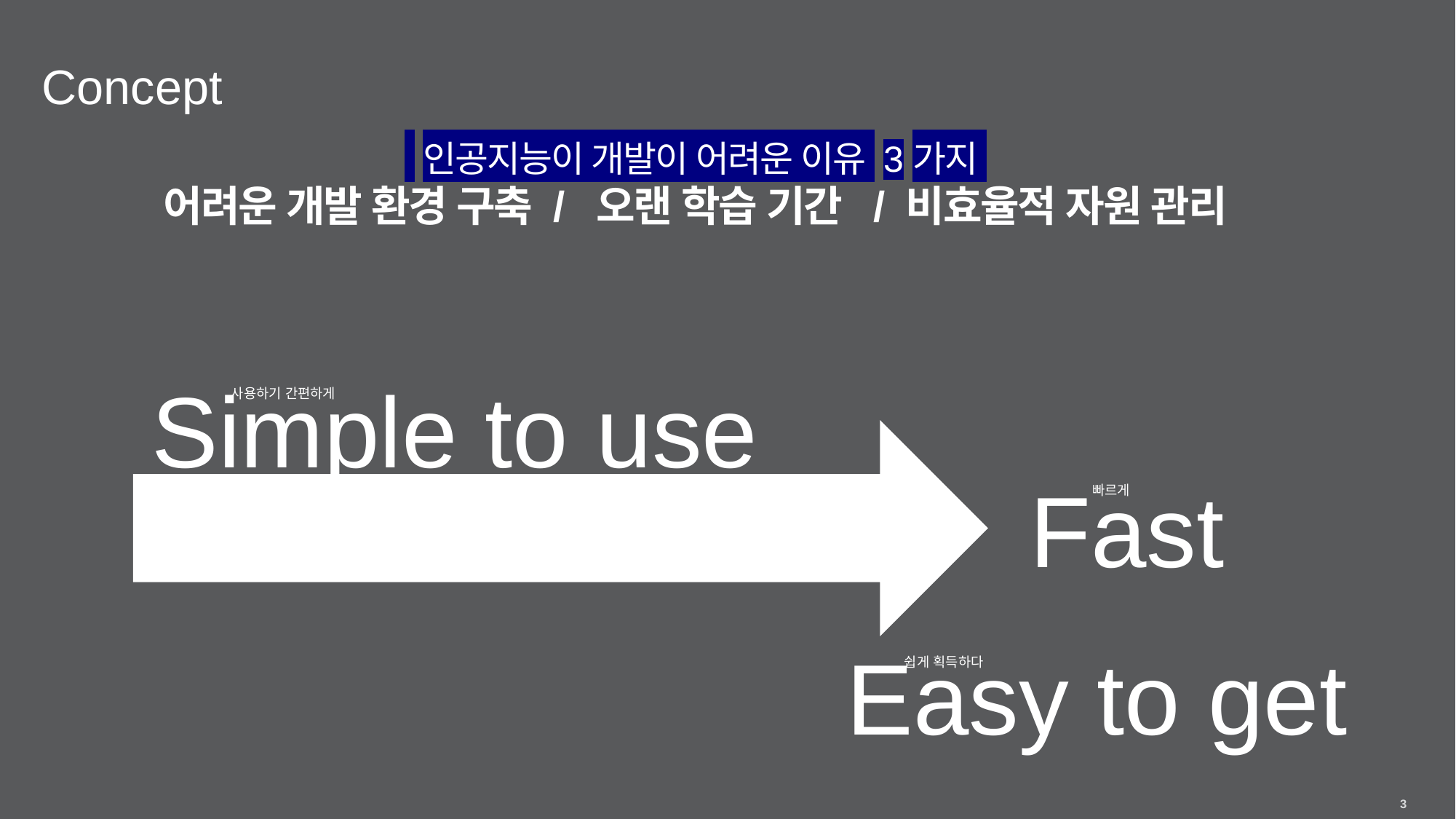

Concept
 인공지능이 개발이 어려운 이유 3가지
어려운 개발 환경 구축 /  오랜 학습 기간  / 비효율적 자원 관리
Simple to use
사용하기 간편하게

Fast
빠르게
Easy to get
쉽게 획득하다